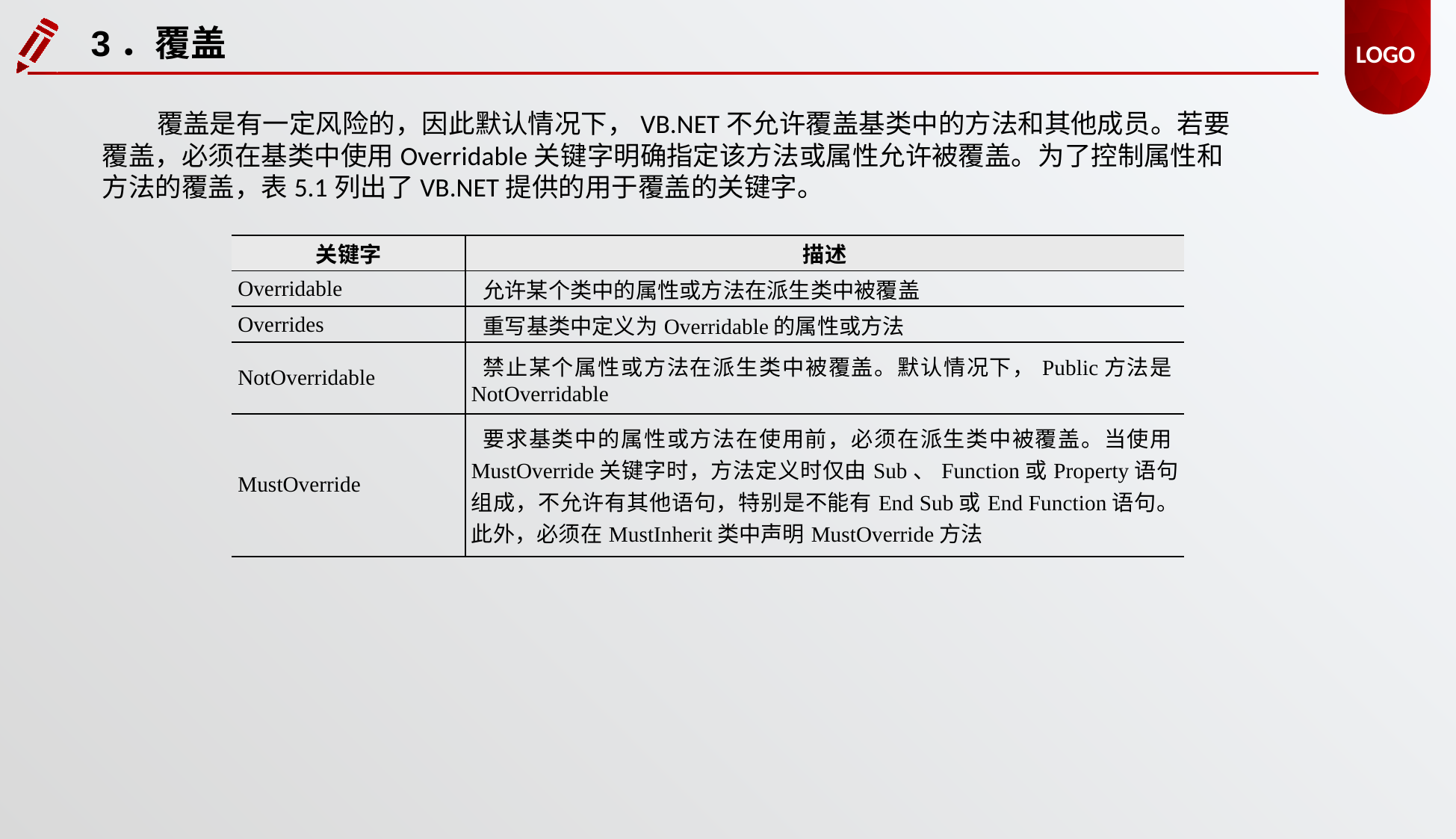

3．覆盖
覆盖是有一定风险的，因此默认情况下，VB.NET不允许覆盖基类中的方法和其他成员。若要覆盖，必须在基类中使用Overridable关键字明确指定该方法或属性允许被覆盖。为了控制属性和方法的覆盖，表5.1列出了VB.NET提供的用于覆盖的关键字。
| 关键字 | 描述 |
| --- | --- |
| Overridable | 允许某个类中的属性或方法在派生类中被覆盖 |
| Overrides | 重写基类中定义为Overridable的属性或方法 |
| NotOverridable | 禁止某个属性或方法在派生类中被覆盖。默认情况下，Public方法是NotOverridable |
| MustOverride | 要求基类中的属性或方法在使用前，必须在派生类中被覆盖。当使用MustOverride关键字时，方法定义时仅由Sub、Function或Property语句组成，不允许有其他语句，特别是不能有End Sub或End Function语句。此外，必须在MustInherit类中声明MustOverride方法 |